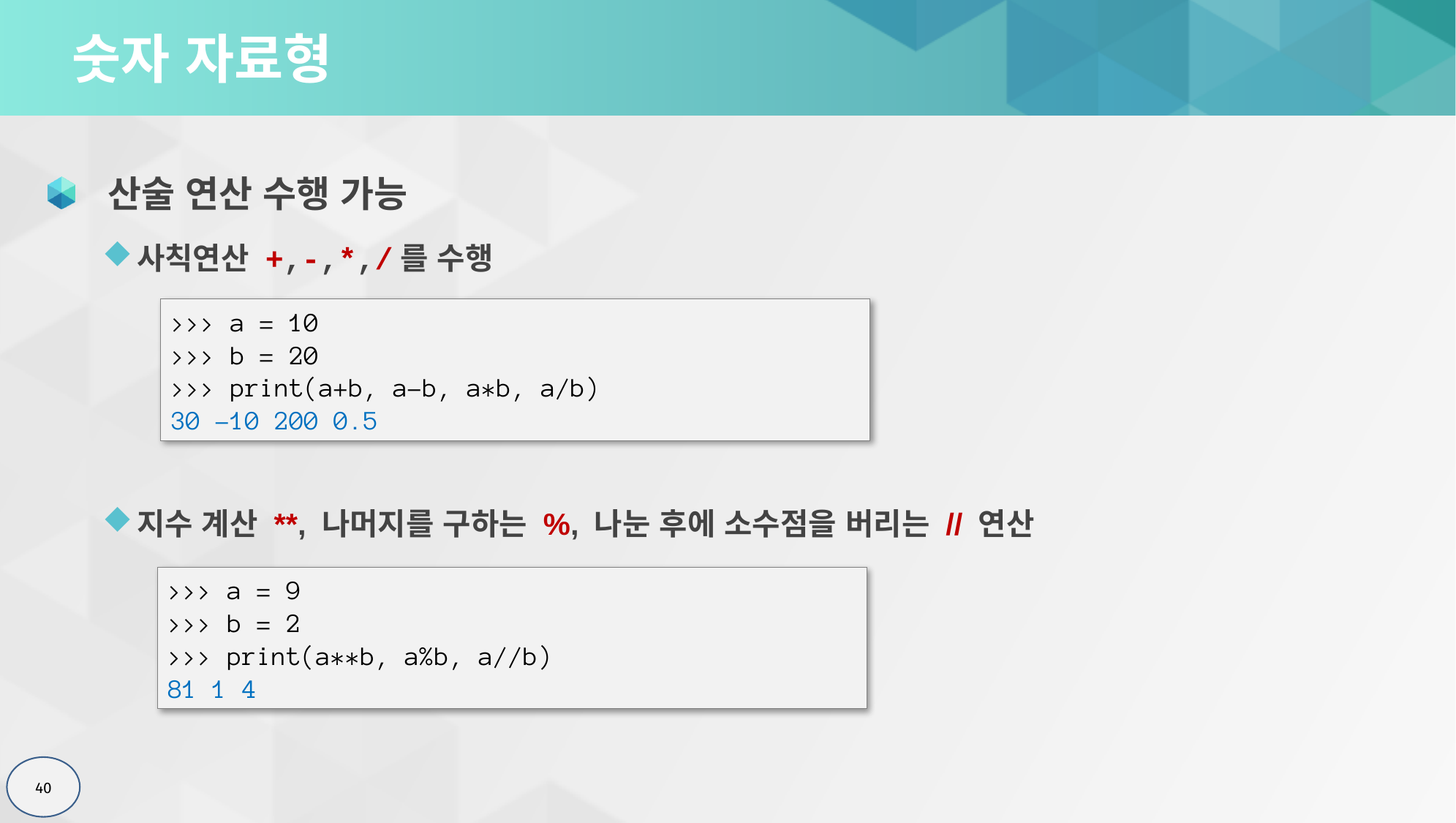

# 숫자 자료형
 산술 연산 수행 가능
사칙연산 +,-,*,/를 수행

지수 계산 **, 나머지를 구하는 %, 나눈 후에 소수점을 버리는 // 연산
>>> a = 10
>>> b = 20
>>> print(a+b, a-b, a*b, a/b)
30 -10 200 0.5
>>> a = 9
>>> b = 2
>>> print(a**b, a%b, a//b)
81 1 4